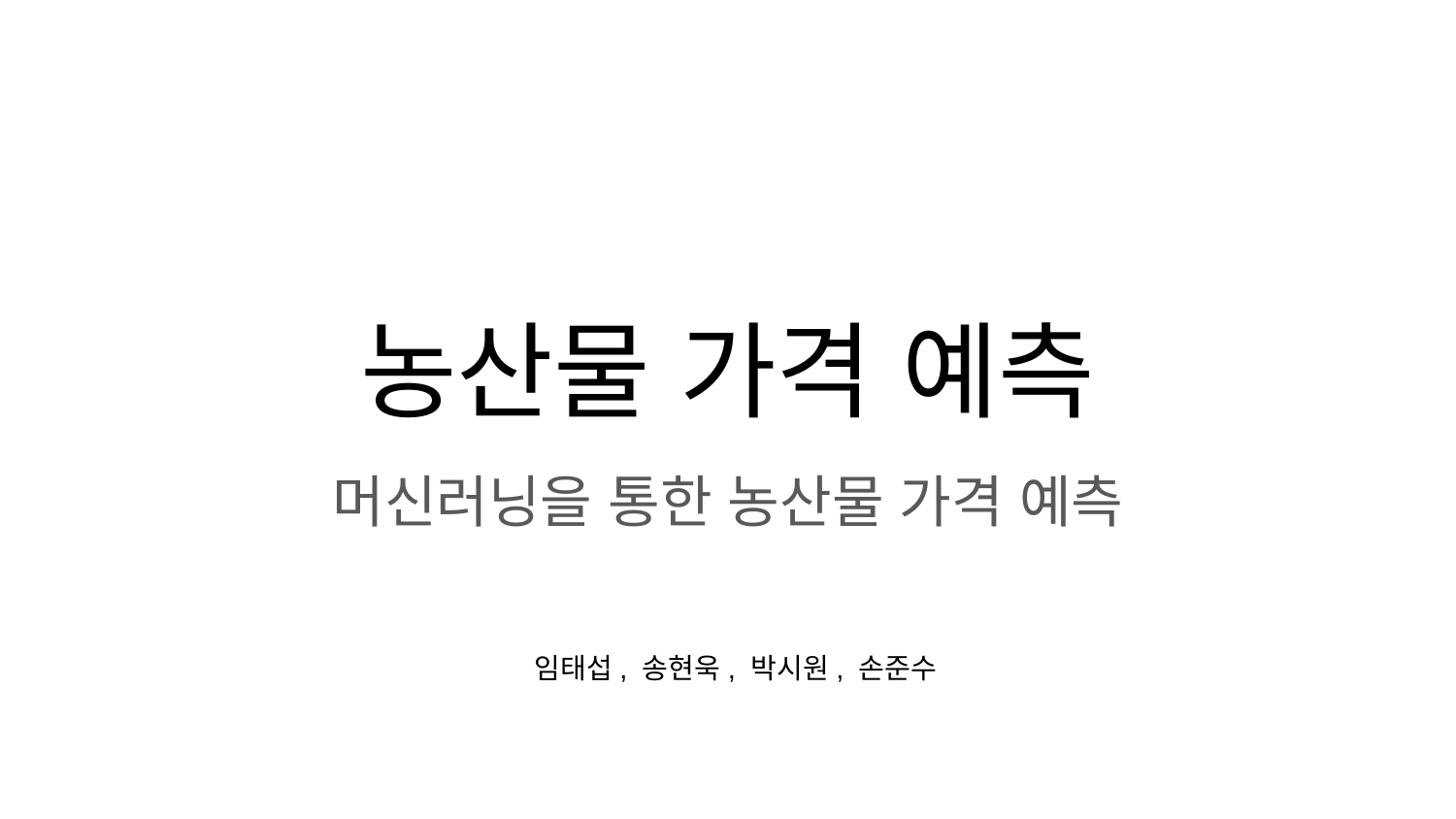

# 농산물 가격 예측
머신러닝을 통한 농산물 가격 예측
임태섭, 송현욱, 박시원, 손준수